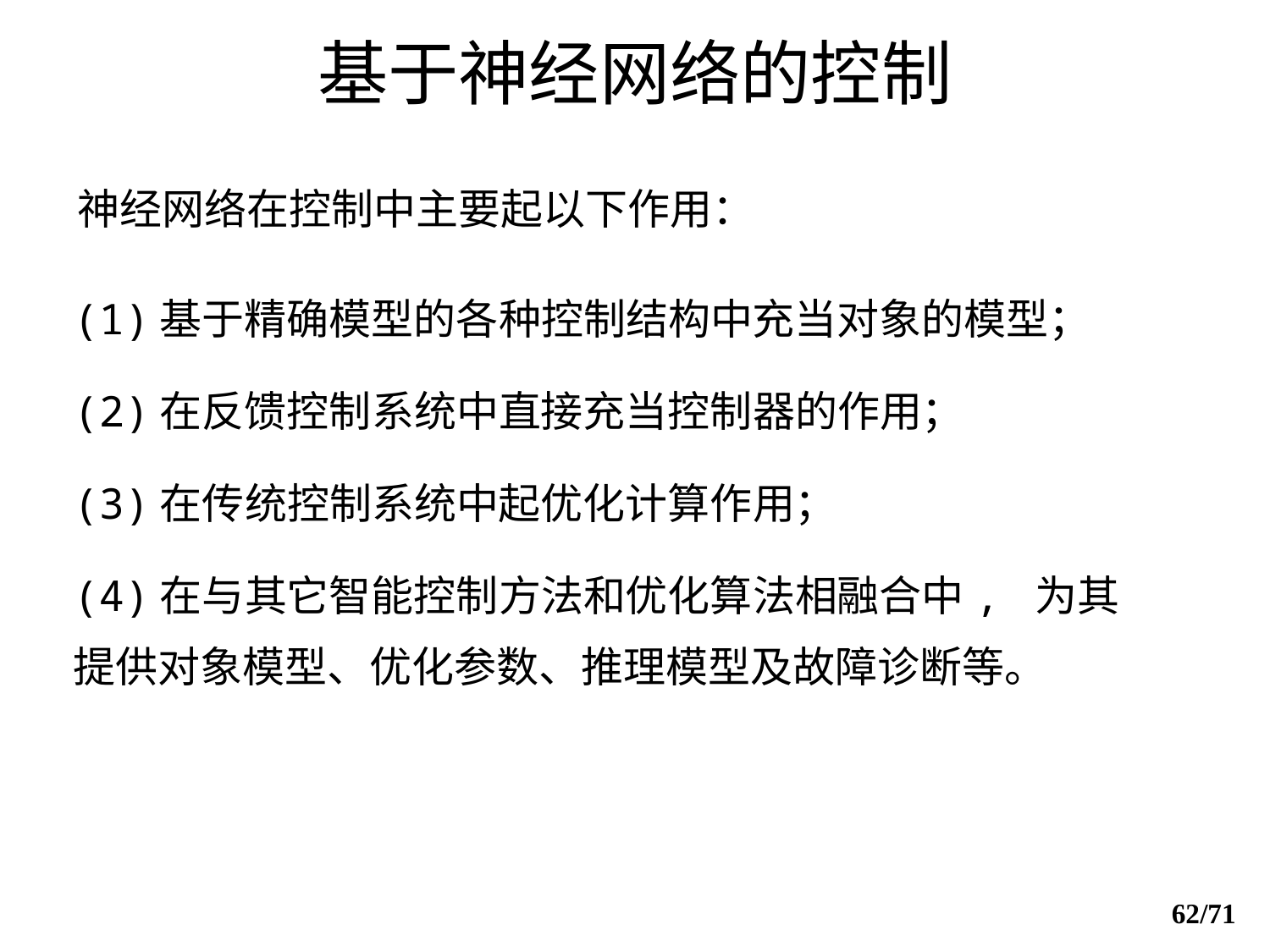

基于神经网络的控制
神经网络在控制中主要起以下作用：
(1)基于精确模型的各种控制结构中充当对象的模型；
(2)在反馈控制系统中直接充当控制器的作用；
(3)在传统控制系统中起优化计算作用；
(4)在与其它智能控制方法和优化算法相融合中, 为其提供对象模型、优化参数、推理模型及故障诊断等。
62/71